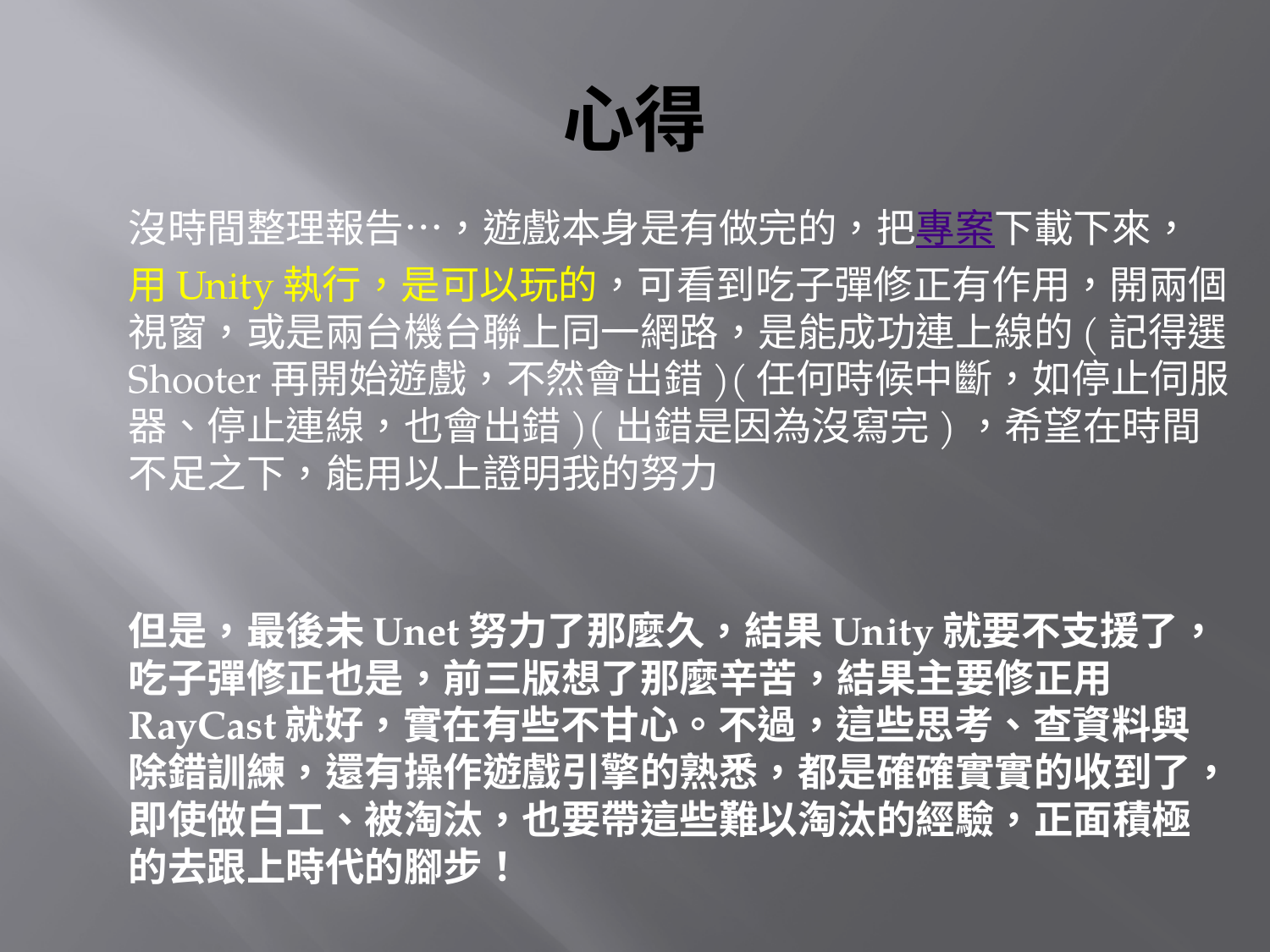

# 心得
	沒時間整理報告…，遊戲本身是有做完的，把專案下載下來，用Unity執行，是可以玩的，可看到吃子彈修正有作用，開兩個視窗，或是兩台機台聯上同一網路，是能成功連上線的(記得選Shooter再開始遊戲，不然會出錯)(任何時候中斷，如停止伺服器、停止連線，也會出錯)(出錯是因為沒寫完)，希望在時間不足之下，能用以上證明我的努力

	但是，最後未Unet努力了那麼久，結果Unity就要不支援了，吃子彈修正也是，前三版想了那麼辛苦，結果主要修正用RayCast就好，實在有些不甘心。不過，這些思考、查資料與除錯訓練，還有操作遊戲引擎的熟悉，都是確確實實的收到了，即使做白工、被淘汰，也要帶這些難以淘汰的經驗，正面積極的去跟上時代的腳步！